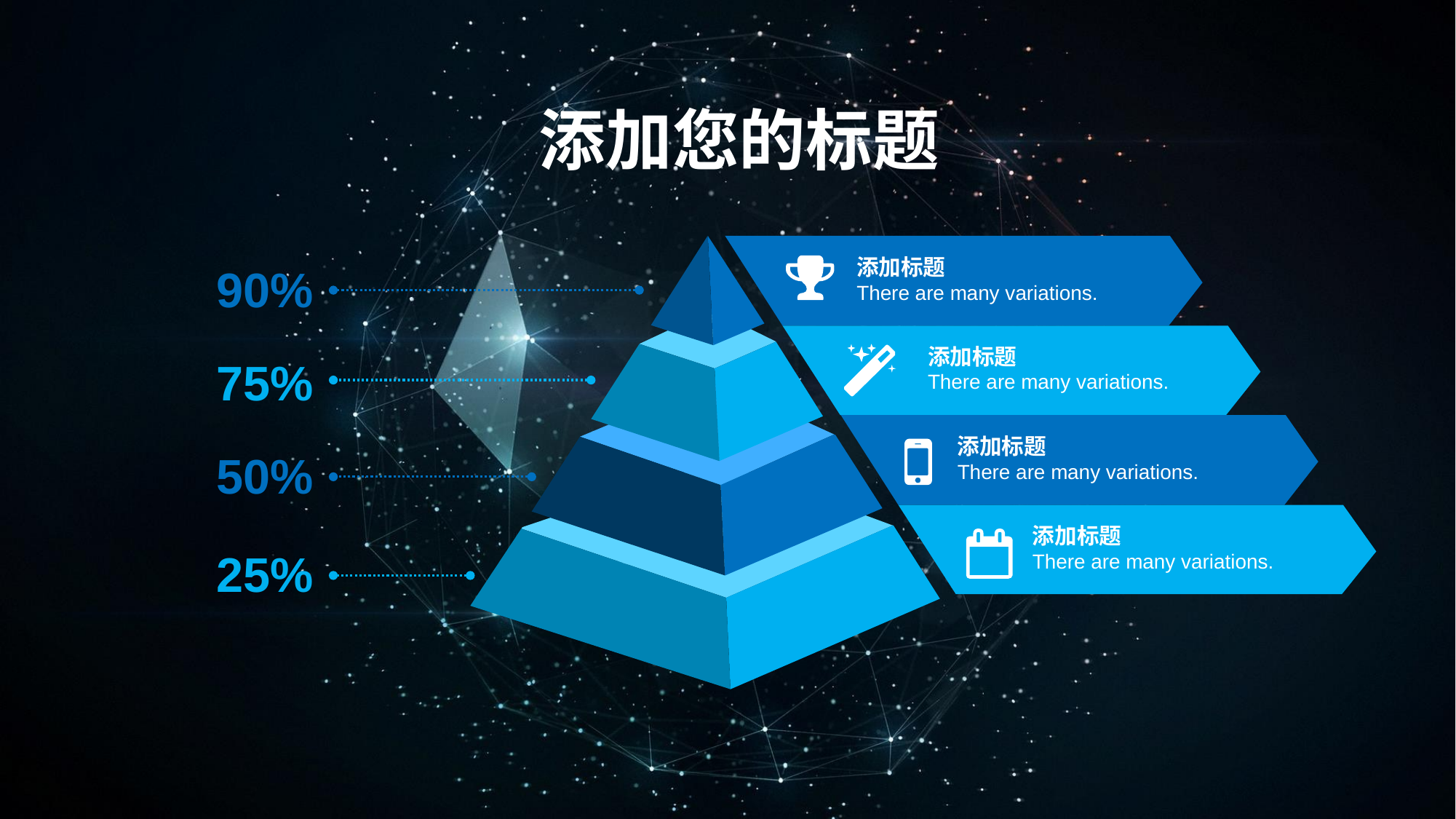

添加您的标题

添加标题
There are many variations.

90%

添加标题
There are many variations.

75%

添加标题
There are many variations.

50%

添加标题
There are many variations.

25%